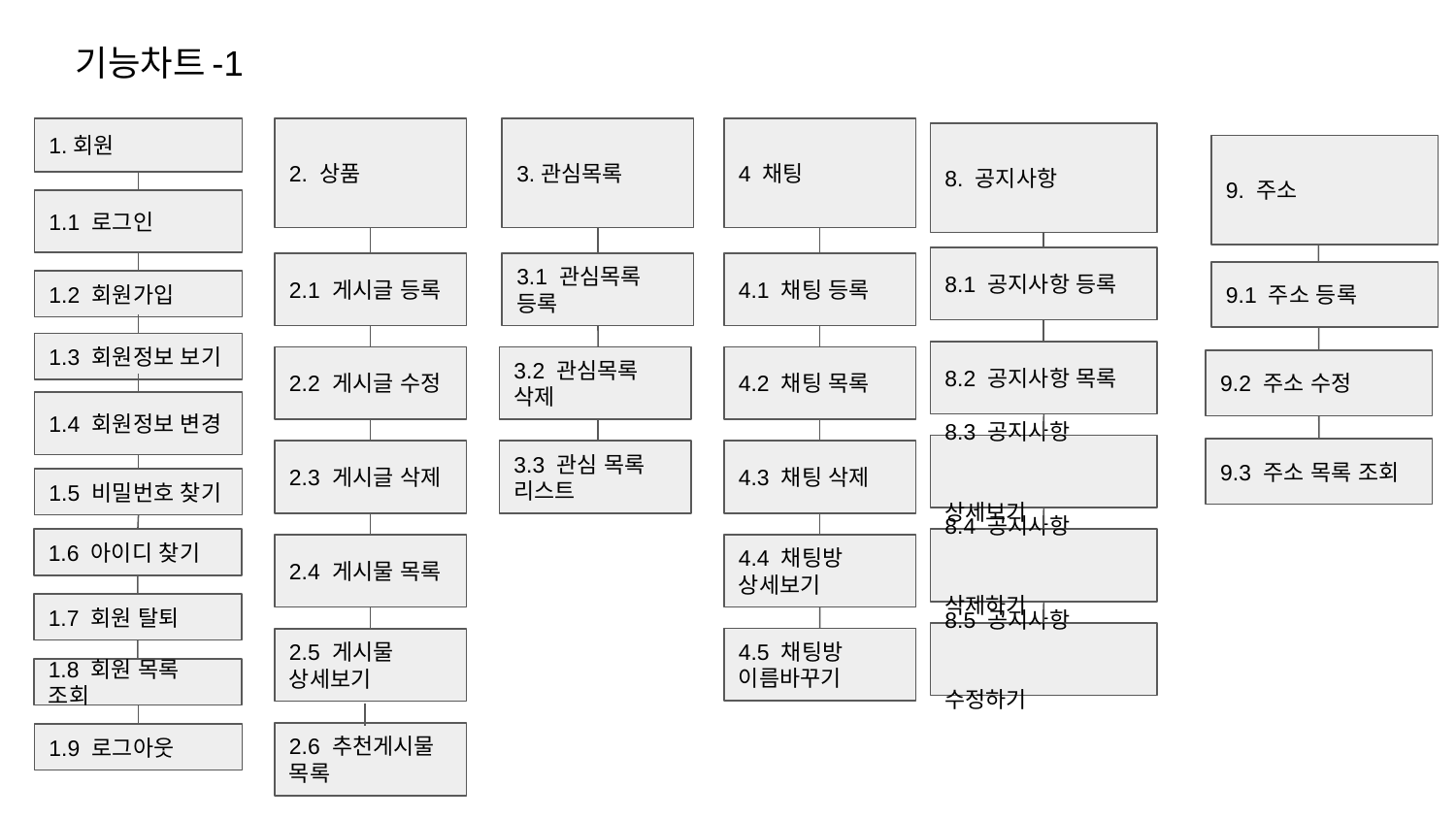

# 기능차트-1
1.회원
2. 상품
3.관심목록
4 채팅
8. 공지사항
9. 주소
1.1 로그인
8.1 공지사항 등록
2.1 게시글 등록
3.1 관심목록 등록
4.1 채팅 등록
9.1 주소 등록
1.2 회원가입
1.3 회원정보 보기
8.2 공지사항 목록
2.2 게시글 수정
4.2 채팅 목록
3.2 관심목록 삭제
9.2 주소 수정
1.4 회원정보 변경
8.3 공지사항			상세보기
9.3 주소 목록 조회
2.3 게시글 삭제
4.3 채팅 삭제
3.3 관심 목록 리스트
1.5 비밀번호 찾기
1.6 아이디 찾기
8.4 공지사항 			삭제하기
2.4 게시물 목록
4.4 채팅방 상세보기
1.7 회원 탈퇴
8.5 공지사항 			수정하기
4.5 채팅방 이름바꾸기
2.5 게시물 상세보기
1.8 회원 목록 조회
2.6 추천게시물 목록
1.9 로그아웃